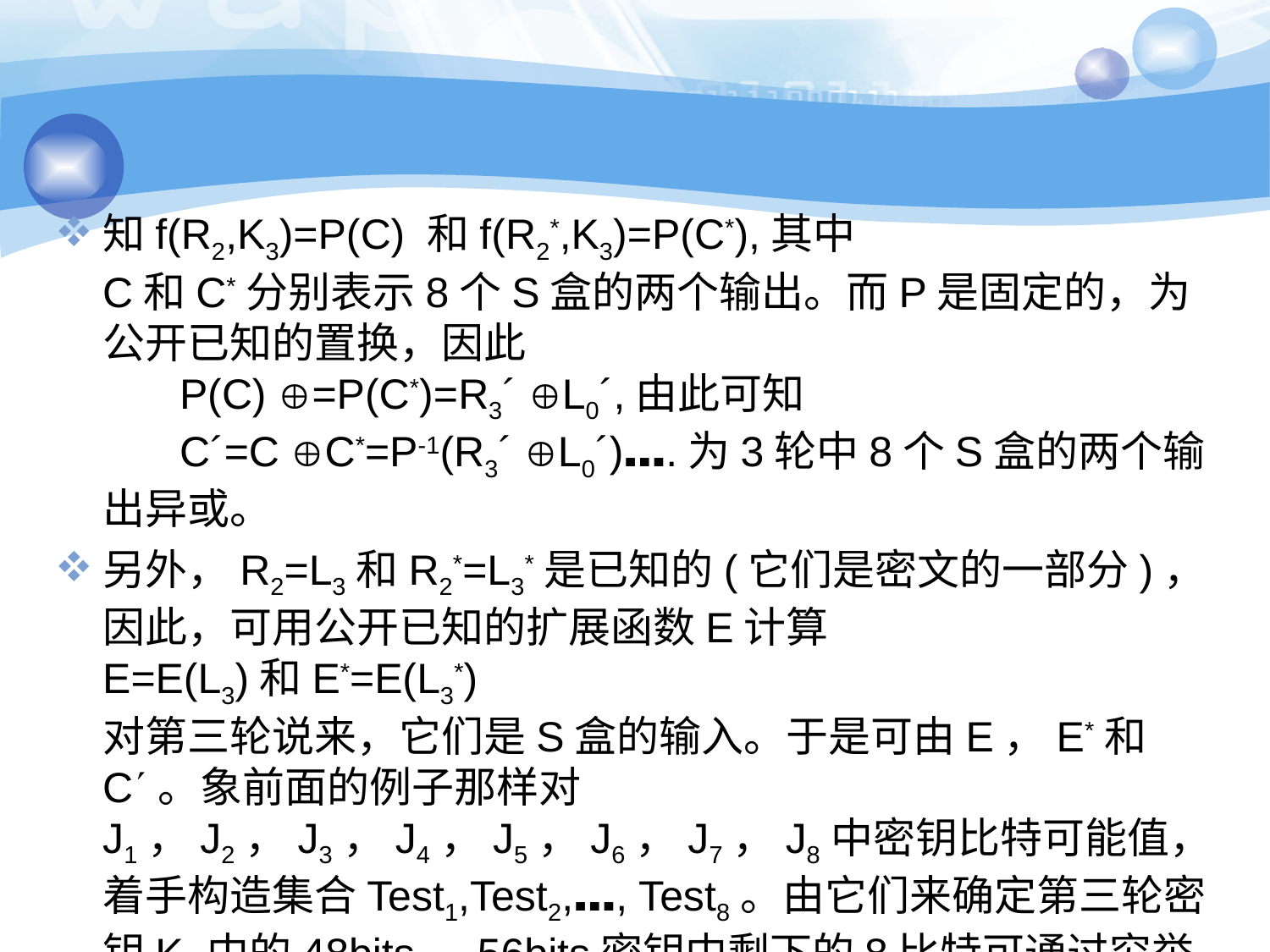

知f(R2,K3)=P(C) 和f(R2*,K3)=P(C*),其中
C和C*分别表示8个S盒的两个输出。而P是固定的，为公开已知的置换，因此
       P(C) ⊕=P(C*)=R3´ ⊕L0´,由此可知
       C´=C ⊕C*=P-1(R3´ ⊕L0´)….为3轮中8个S盒的两个输出异或。
另外，R2=L3和R2*=L3*是已知的(它们是密文的一部分)，因此，可用公开已知的扩展函数E计算
E=E(L3)和E*=E(L3*)
对第三轮说来，它们是S盒的输入。于是可由E，E*和C′。象前面的例子那样对J1，J2，J3，J4，J5，J6，J7，J8中密钥比特可能值，着手构造集合Test1,Test2,…, Test8。由它们来确定第三轮密钥K3中的48bits。56bits密钥中剩下的8比特可通过穷举28=256种可能来确定。